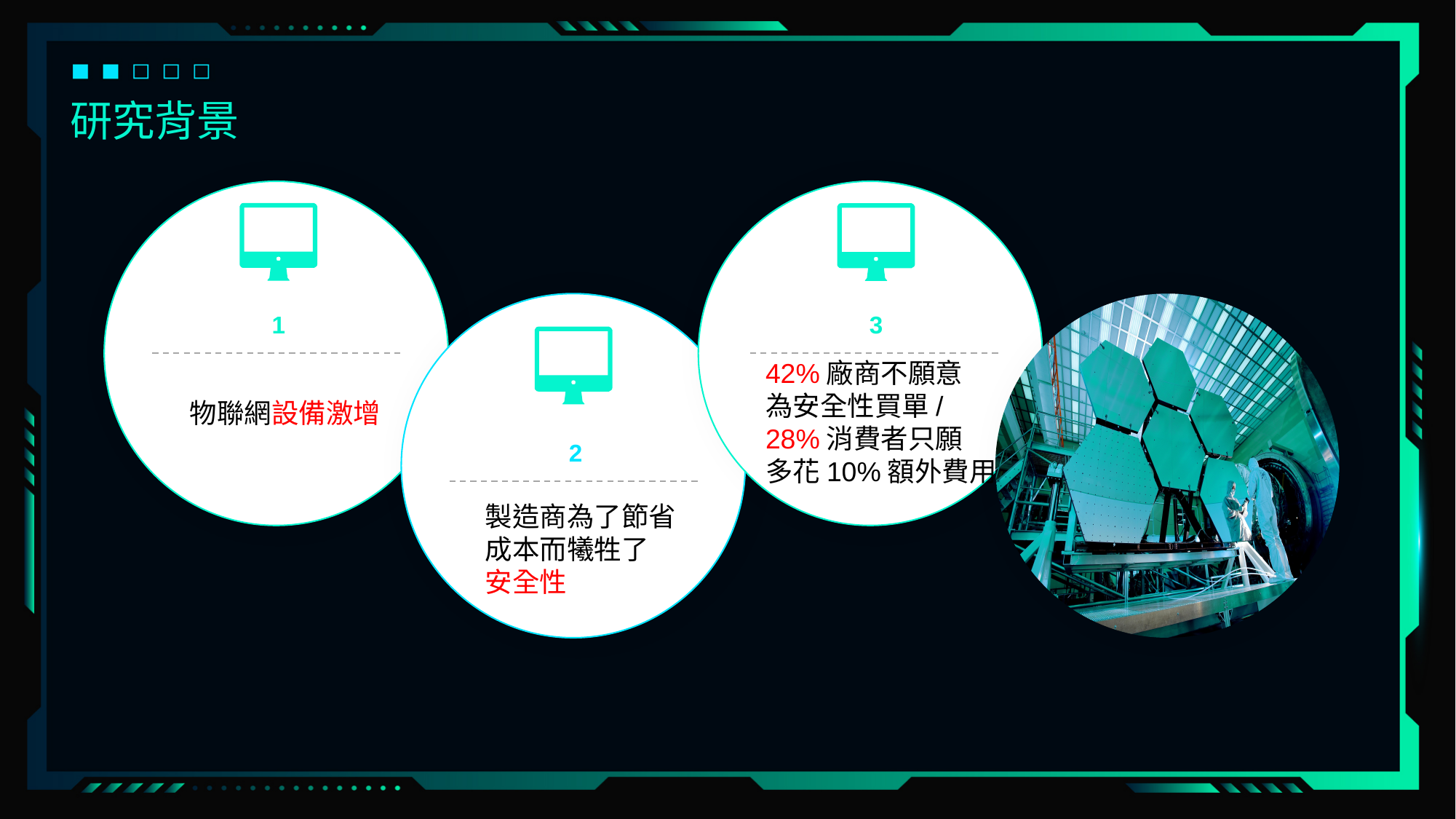

研究背景

1
3

42%廠商不願意
為安全性買單/
28%消費者只願
多花10%額外費用
物聯網設備激增
2
製造商為了節省
成本而犧牲了
安全性